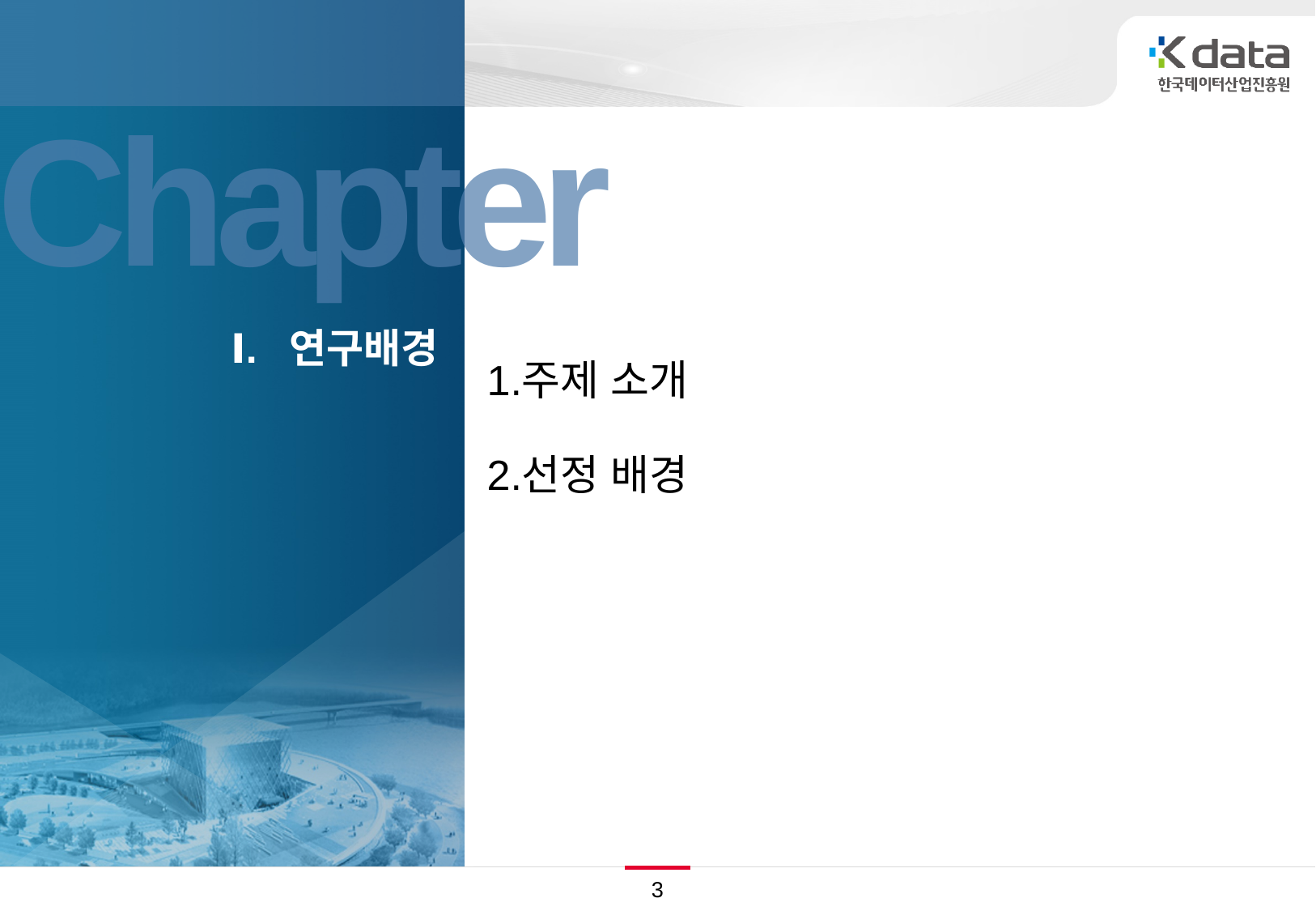

Ⅰ.  연구배경
주제 소개
선정 배경
3